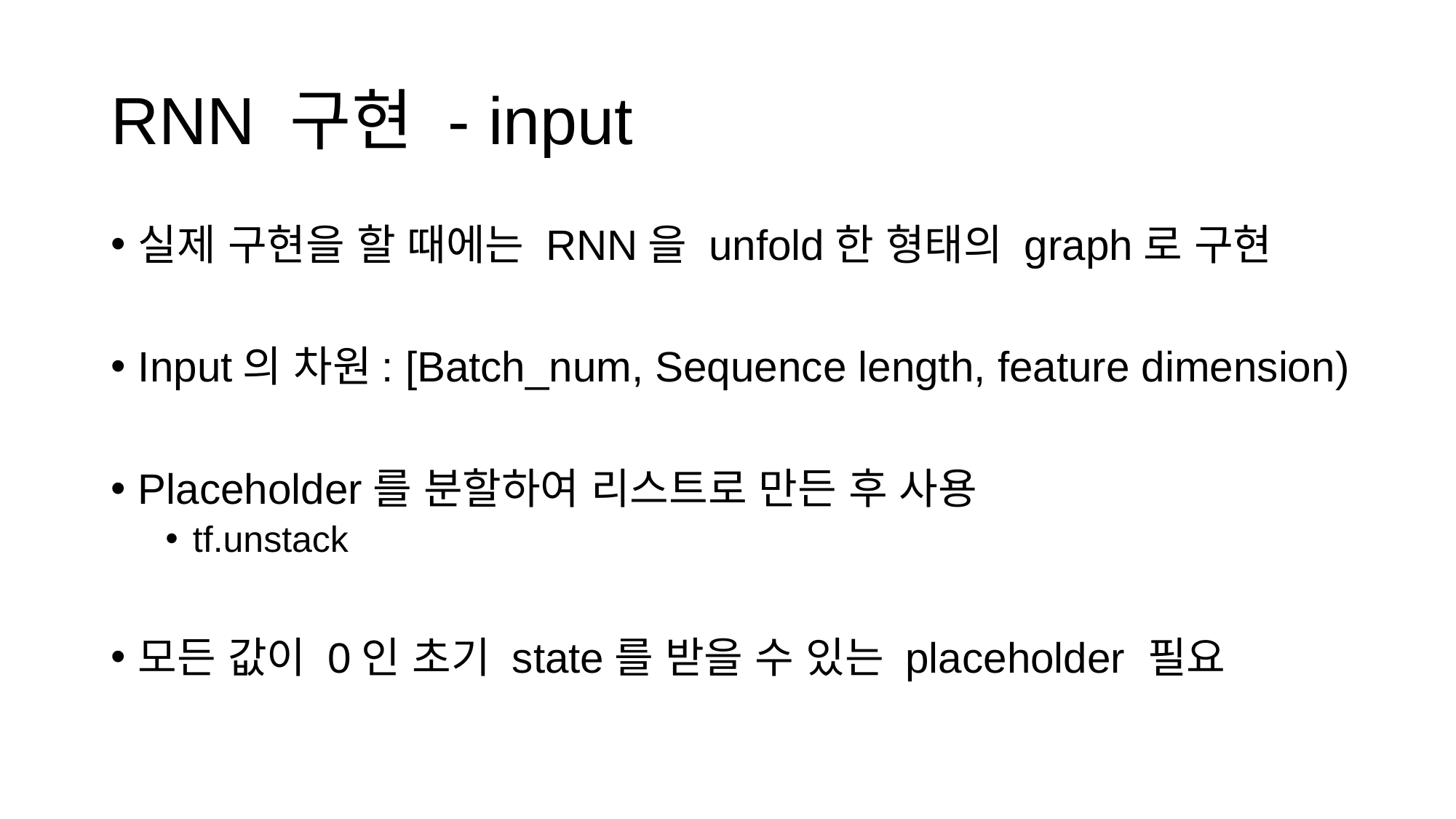

# RNN 구현 - input
실제 구현을 할 때에는 RNN을 unfold한 형태의 graph로 구현

Input의 차원: [Batch_num, Sequence length, feature dimension)

Placeholder를 분할하여 리스트로 만든 후 사용
tf.unstack

모든 값이 0인 초기 state를 받을 수 있는 placeholder 필요